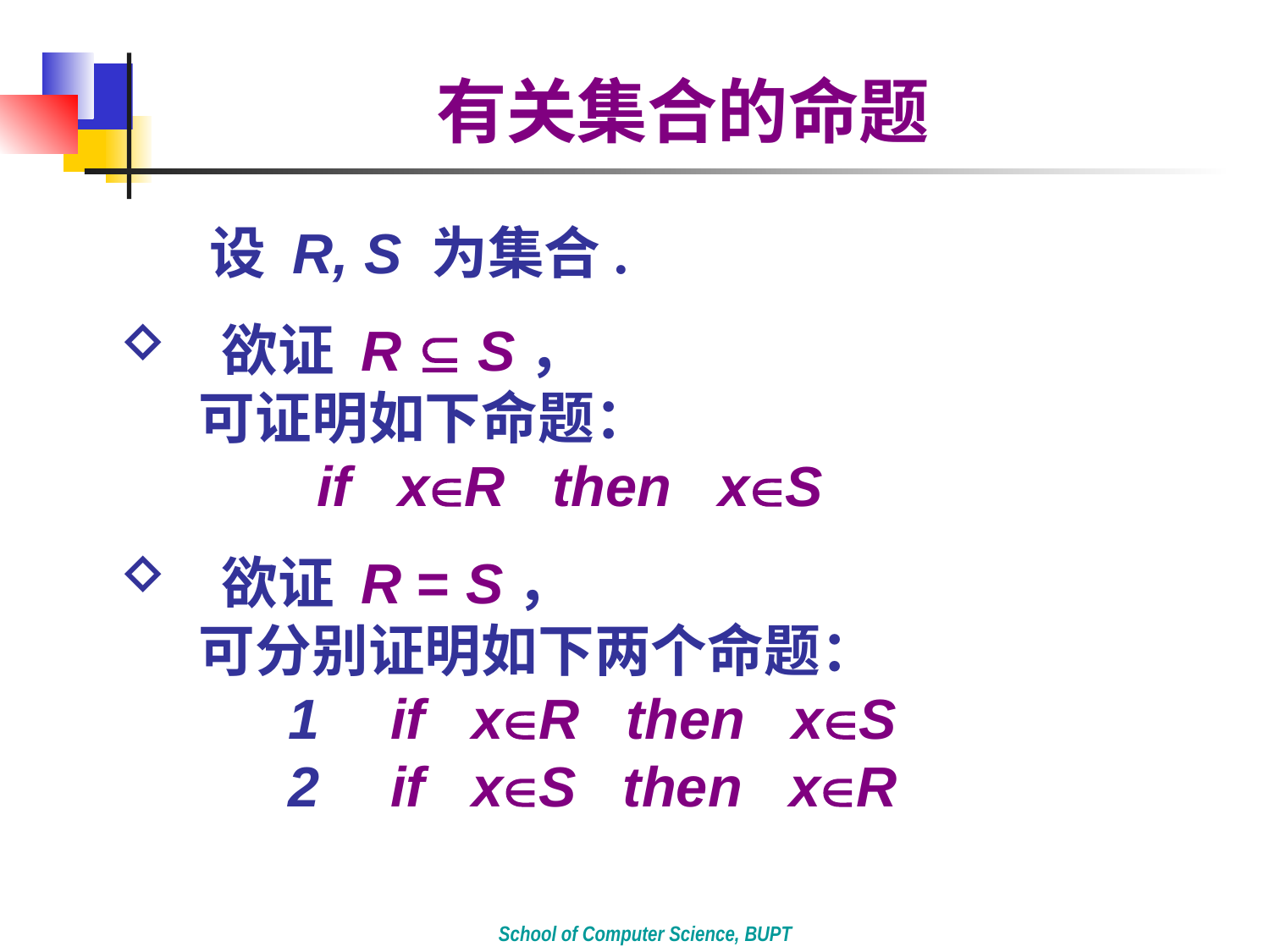

有关集合的命题
      设 R, S 为集合.

   欲证 R ⊆ S，
   可证明如下命题：
            if   x∈R   then   x∈S

   欲证 R = S，
   可分别证明如下两个命题：
          1     if   x∈R   then   x∈S
          2     if   x∈S   then   x∈R

School of Computer Science, BUPT
56